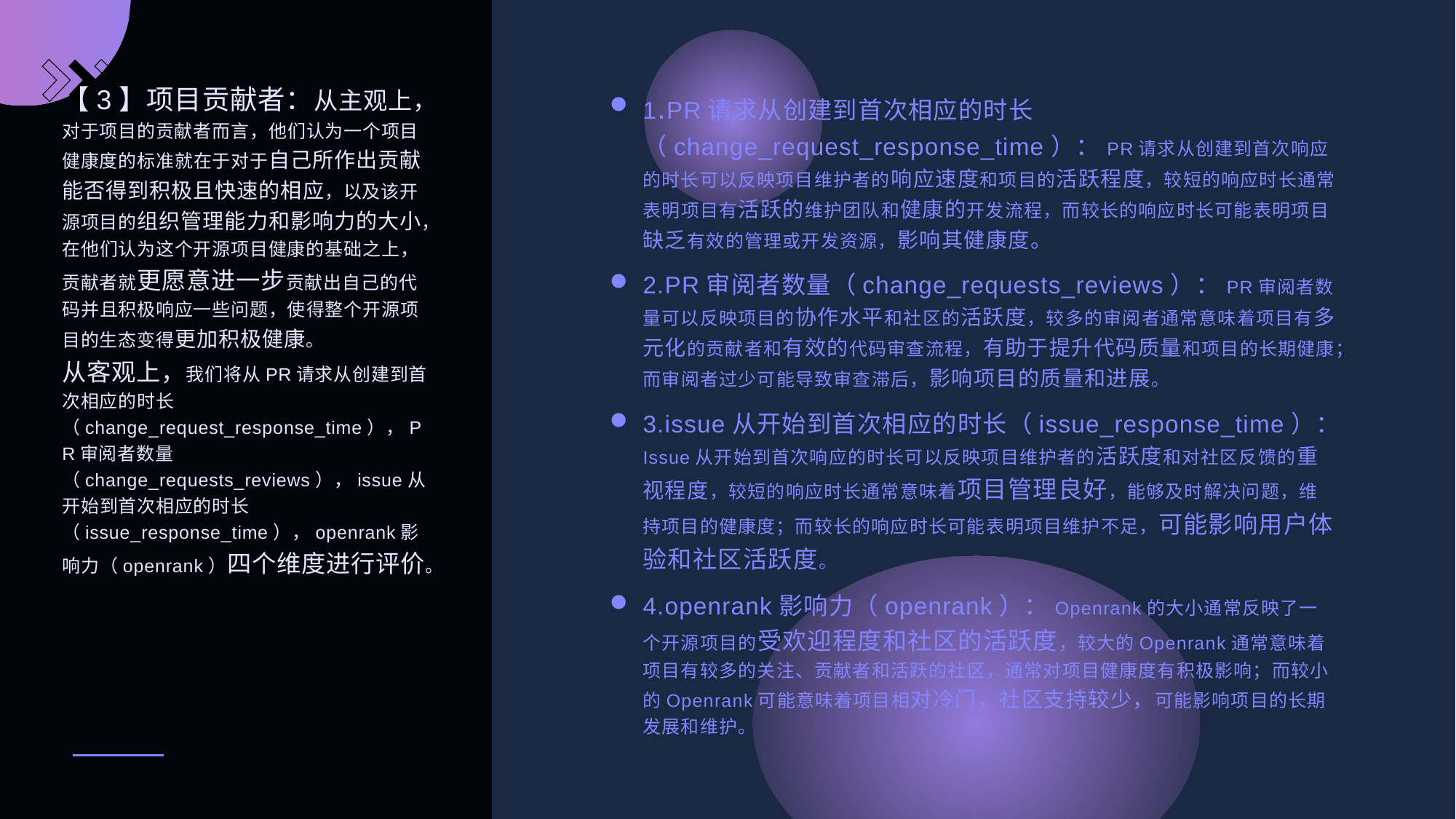

【3】项目贡献者：从主观上，对于项目的贡献者而言，他们认为一个项目健康度的标准就在于对于自己所作出贡献能否得到积极且快速的相应，以及该开源项目的组织管理能力和影响力的大小，在他们认为这个开源项目健康的基础之上，贡献者就更愿意进一步贡献出自己的代码并且积极响应一些问题，使得整个开源项目的生态变得更加积极健康。
从客观上，我们将从PR请求从创建到首次相应的时长（change_request_response_time），PR审阅者数量（change_requests_reviews），issue从开始到首次相应的时长（issue_response_time），openrank影响力（openrank）四个维度进行评价。
1.PR请求从创建到首次相应的时长（change_request_response_time）：PR请求从创建到首次响应的时长可以反映项目维护者的响应速度和项目的活跃程度，较短的响应时长通常表明项目有活跃的维护团队和健康的开发流程，而较长的响应时长可能表明项目缺乏有效的管理或开发资源，影响其健康度。
2.PR审阅者数量（change_requests_reviews）：PR审阅者数量可以反映项目的协作水平和社区的活跃度，较多的审阅者通常意味着项目有多元化的贡献者和有效的代码审查流程，有助于提升代码质量和项目的长期健康；而审阅者过少可能导致审查滞后，影响项目的质量和进展。
3.issue从开始到首次相应的时长（issue_response_time）：Issue从开始到首次响应的时长可以反映项目维护者的活跃度和对社区反馈的重视程度，较短的响应时长通常意味着项目管理良好，能够及时解决问题，维持项目的健康度；而较长的响应时长可能表明项目维护不足，可能影响用户体验和社区活跃度。
4.openrank影响力（openrank）：Openrank的大小通常反映了一个开源项目的受欢迎程度和社区的活跃度，较大的Openrank通常意味着项目有较多的关注、贡献者和活跃的社区，通常对项目健康度有积极影响；而较小的Openrank可能意味着项目相对冷门，社区支持较少，可能影响项目的长期发展和维护。